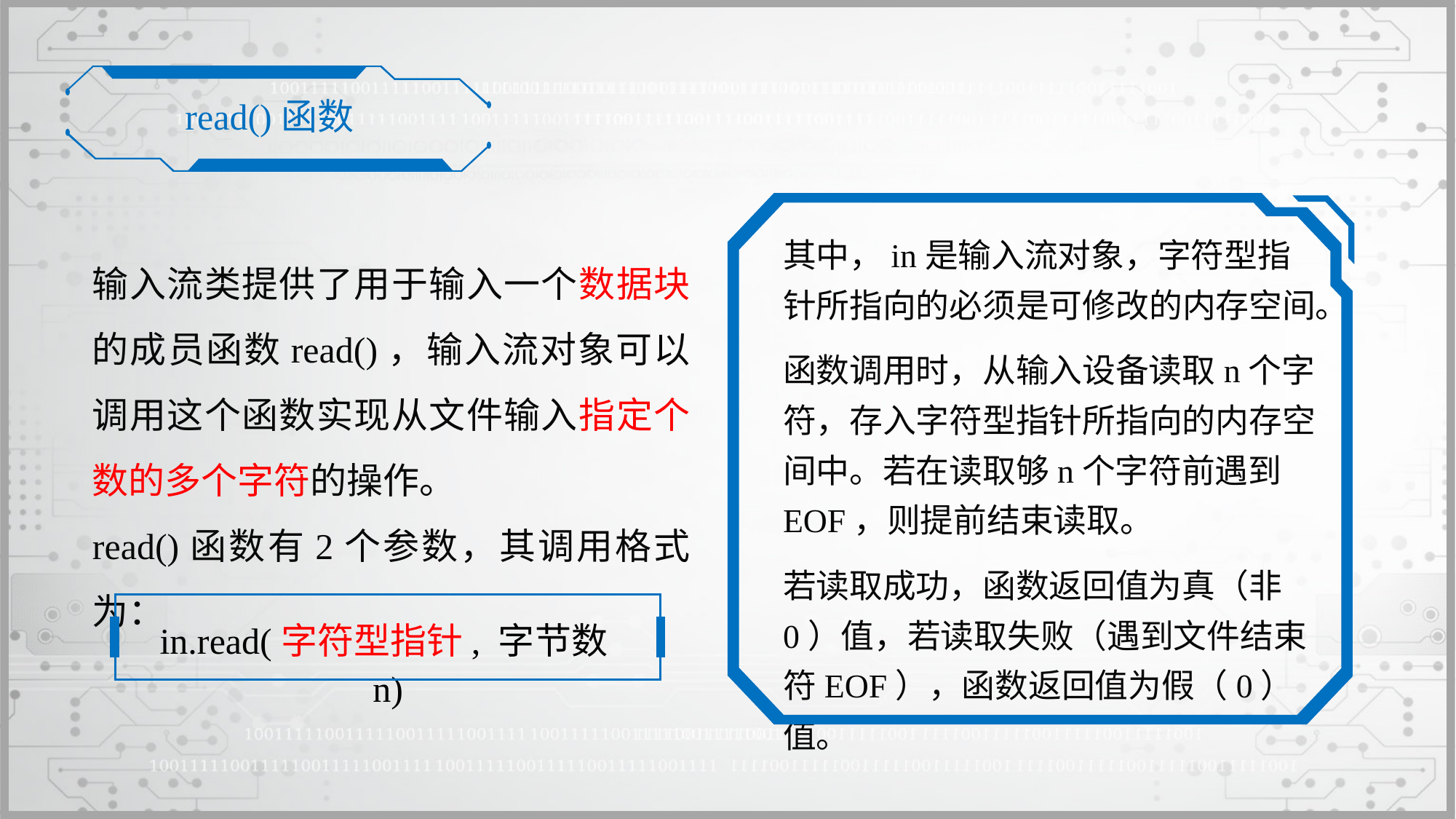

read()函数

其中，in是输入流对象，字符型指针所指向的必须是可修改的内存空间。
函数调用时，从输入设备读取n个字符，存入字符型指针所指向的内存空间中。若在读取够n个字符前遇到EOF，则提前结束读取。
若读取成功，函数返回值为真（非0）值，若读取失败（遇到文件结束符EOF），函数返回值为假（0）值。
输入流类提供了用于输入一个数据块的成员函数read()，输入流对象可以调用这个函数实现从文件输入指定个数的多个字符的操作。
read()函数有2个参数，其调用格式为：

in.read(字符型指针, 字节数n)